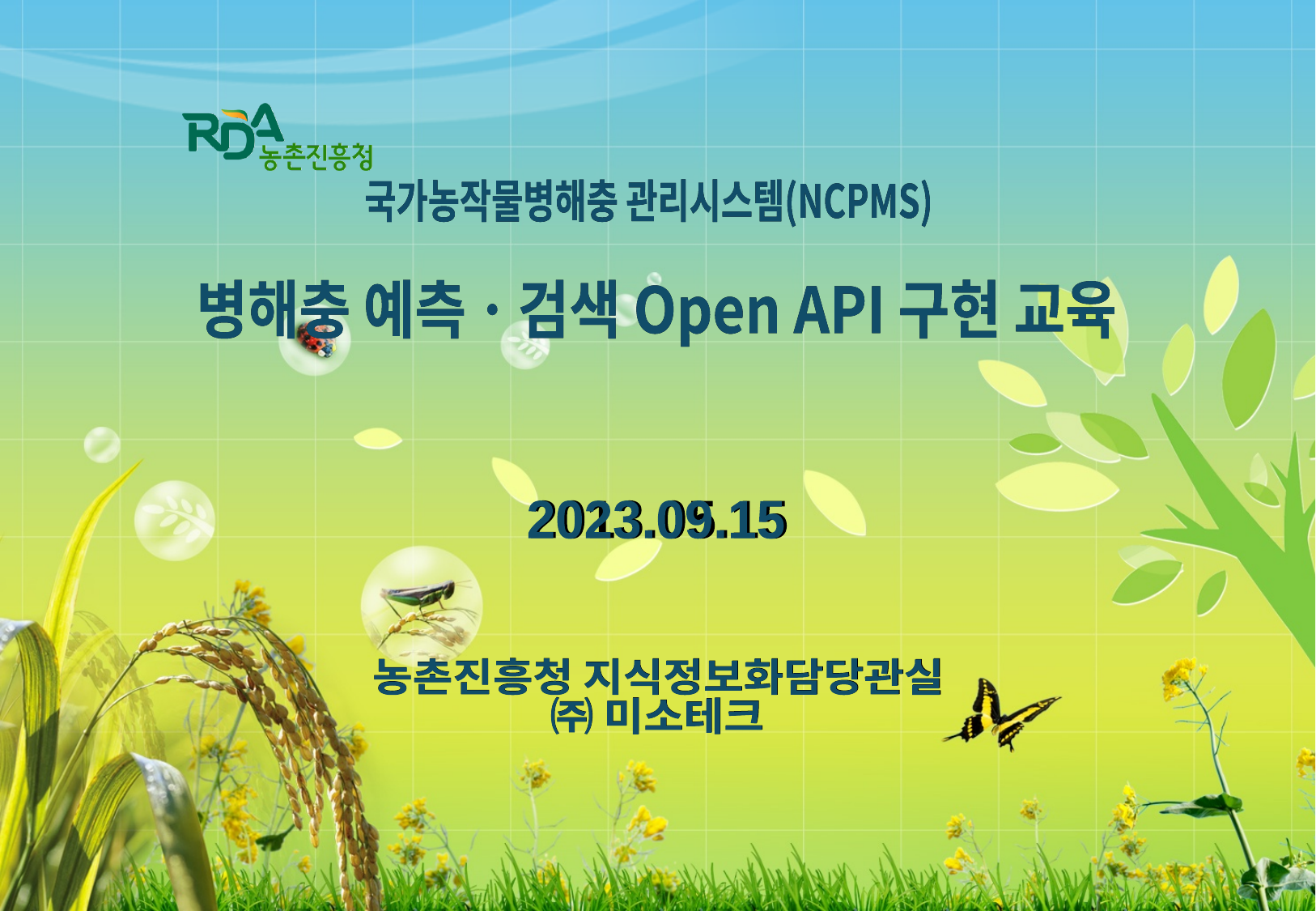

국가농작물병해충 관리시스템(NCPMS)
국가농작물병해충 관리시스템(NCPMS)
병해충 예측ㆍ검색 Open API 구현 교육
병해충 예측ㆍ검색 Open API 구현 교육
2013.05.15
2023.09.15
농촌진흥청 지식정보화담당관실
㈜ 미소테크
농촌진흥청 지식정보화담당관실
㈜ 미소테크